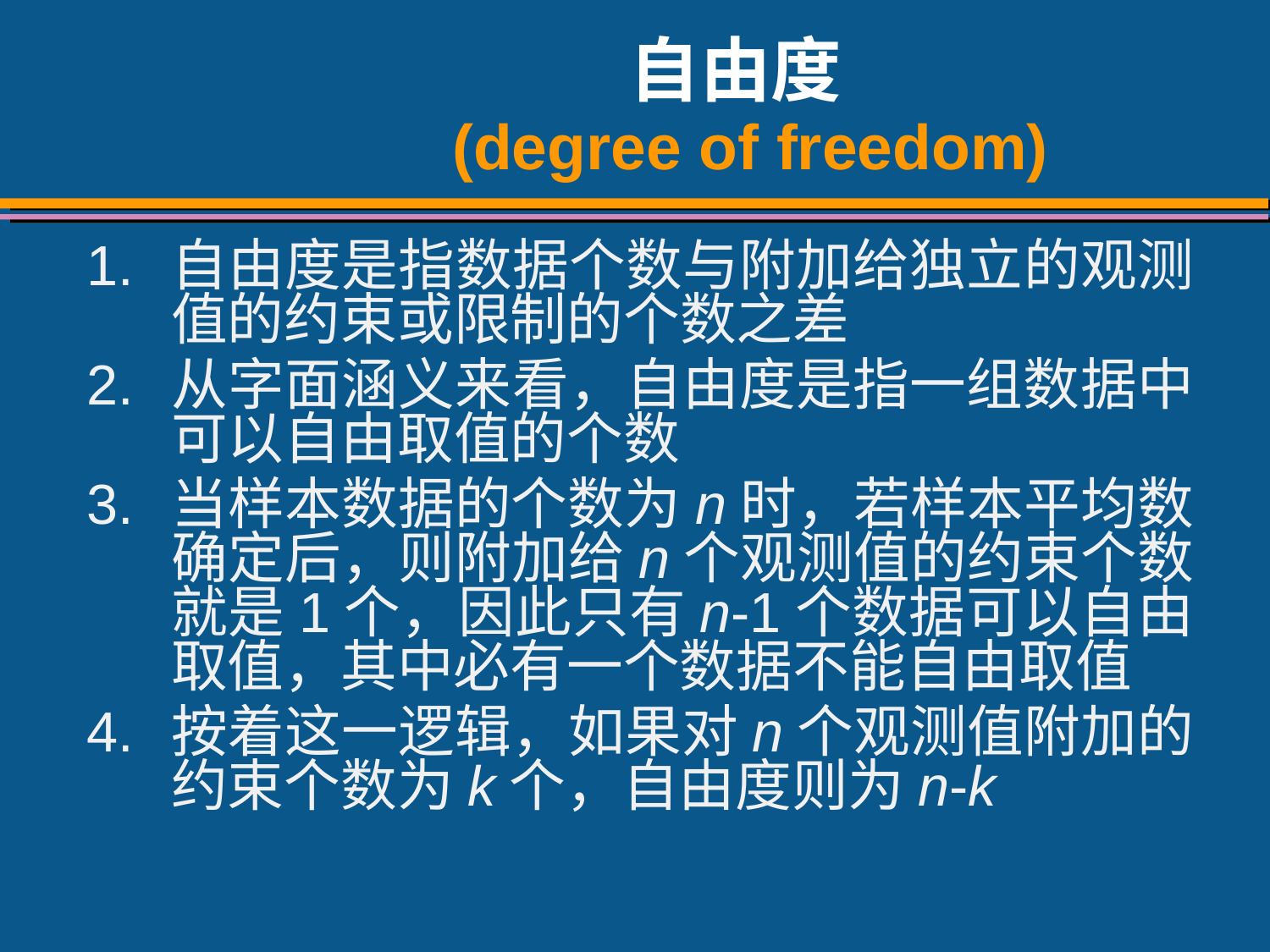

# 自由度 (degree of freedom)
自由度是指数据个数与附加给独立的观测值的约束或限制的个数之差
从字面涵义来看，自由度是指一组数据中可以自由取值的个数
当样本数据的个数为n时，若样本平均数确定后，则附加给n个观测值的约束个数就是1个，因此只有n-1个数据可以自由取值，其中必有一个数据不能自由取值
按着这一逻辑，如果对n个观测值附加的约束个数为k个，自由度则为n-k